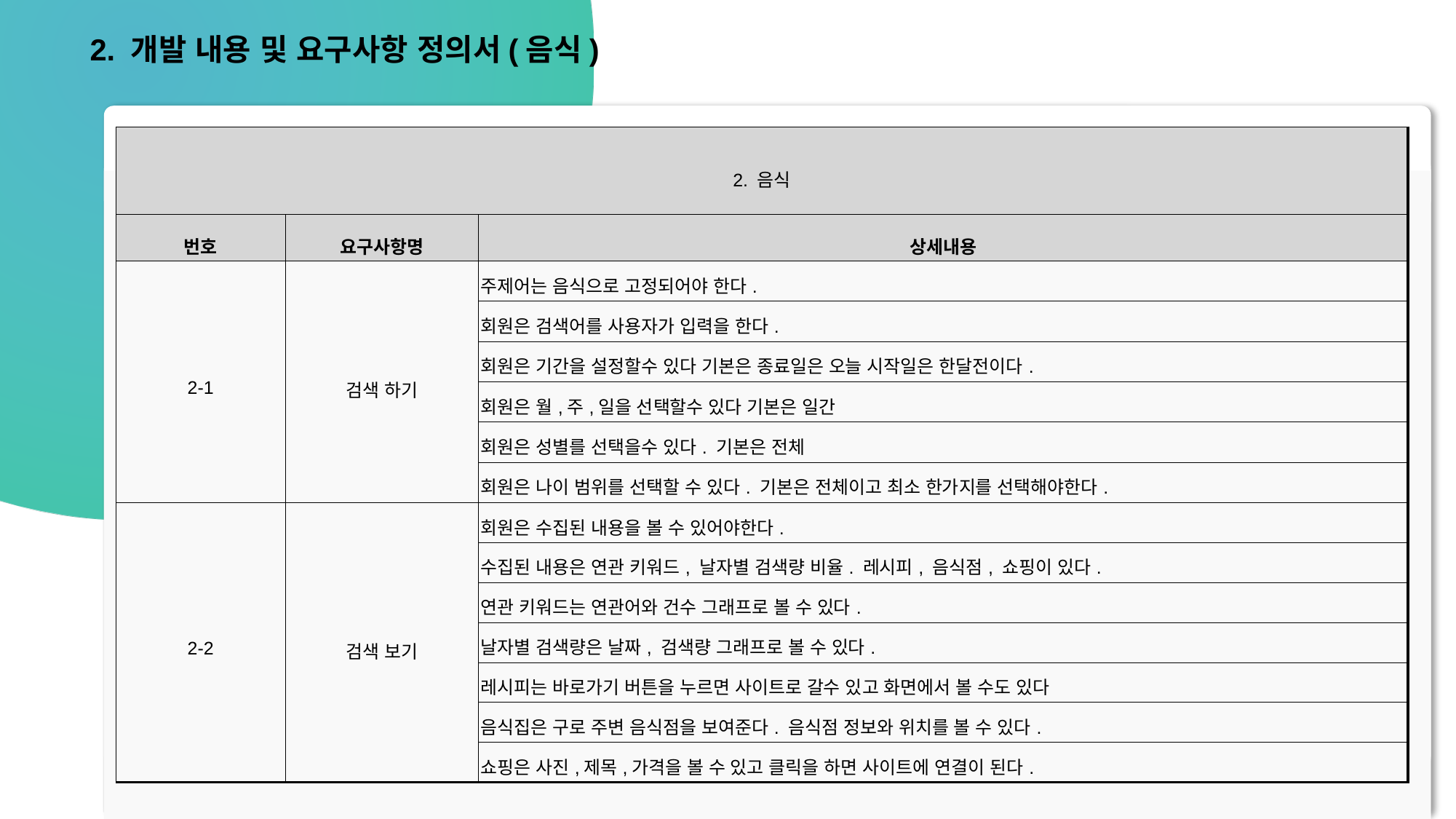

2. 개발 내용 및 요구사항 정의서(음식)
| 2. 음식 |  |  |
| --- | --- | --- |
| 번호 | 요구사항명 | 상세내용 |
| 2-1 | 검색 하기 | 주제어는 음식으로 고정되어야 한다. |
|  |  | 회원은 검색어를 사용자가 입력을 한다. |
|  |  | 회원은 기간을 설정할수 있다 기본은 종료일은 오늘 시작일은 한달전이다. |
|  |  | 회원은 월,주,일을 선택할수 있다 기본은 일간 |
|  |  | 회원은 성별를 선택을수 있다. 기본은 전체 |
|  |  | 회원은 나이 범위를 선택할 수 있다. 기본은 전체이고 최소 한가지를 선택해야한다. |
| 2-2 | 검색 보기 | 회원은 수집된 내용을 볼 수 있어야한다. |
|  |  | 수집된 내용은 연관 키워드, 날자별 검색량 비율. 레시피, 음식점, 쇼핑이 있다. |
|  |  | 연관 키워드는 연관어와 건수 그래프로 볼 수 있다. |
|  |  | 날자별 검색량은 날짜, 검색량 그래프로 볼 수 있다. |
|  |  | 레시피는 바로가기 버튼을 누르면 사이트로 갈수 있고 화면에서 볼 수도 있다 |
|  |  | 음식집은 구로 주변 음식점을 보여준다. 음식점 정보와 위치를 볼 수 있다. |
|  |  | 쇼핑은 사진,제목,가격을 볼 수 있고 클릭을 하면 사이트에 연결이 된다. |